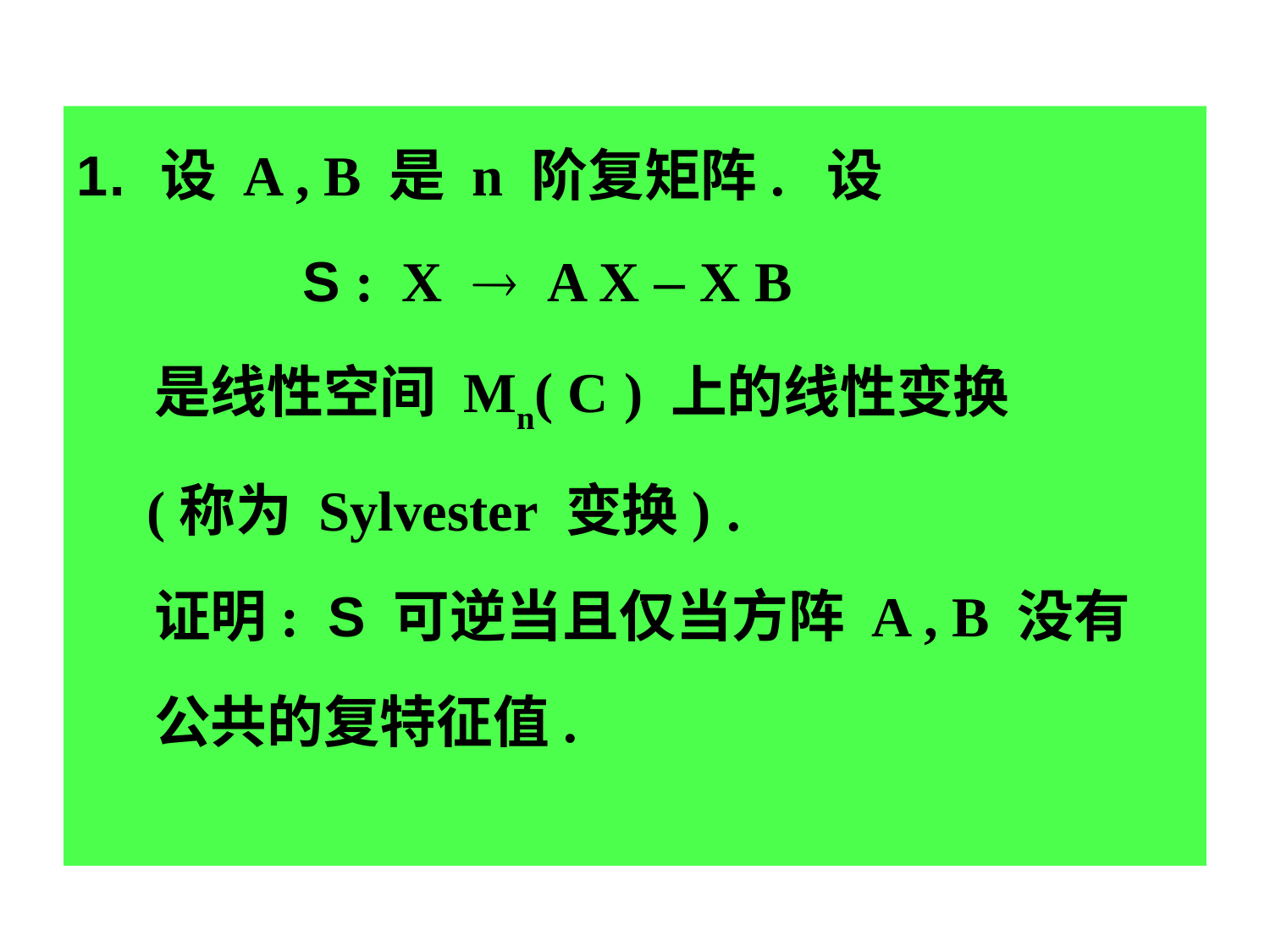

设 A , B 是 n 阶复矩阵.  设
                S :  X  →  A X – X B
     是线性空间 Mn( C ) 上的线性变换
     (称为 Sylvester 变换) .
     证明:  S 可逆当且仅当方阵 A , B 没有
     公共的复特征值.